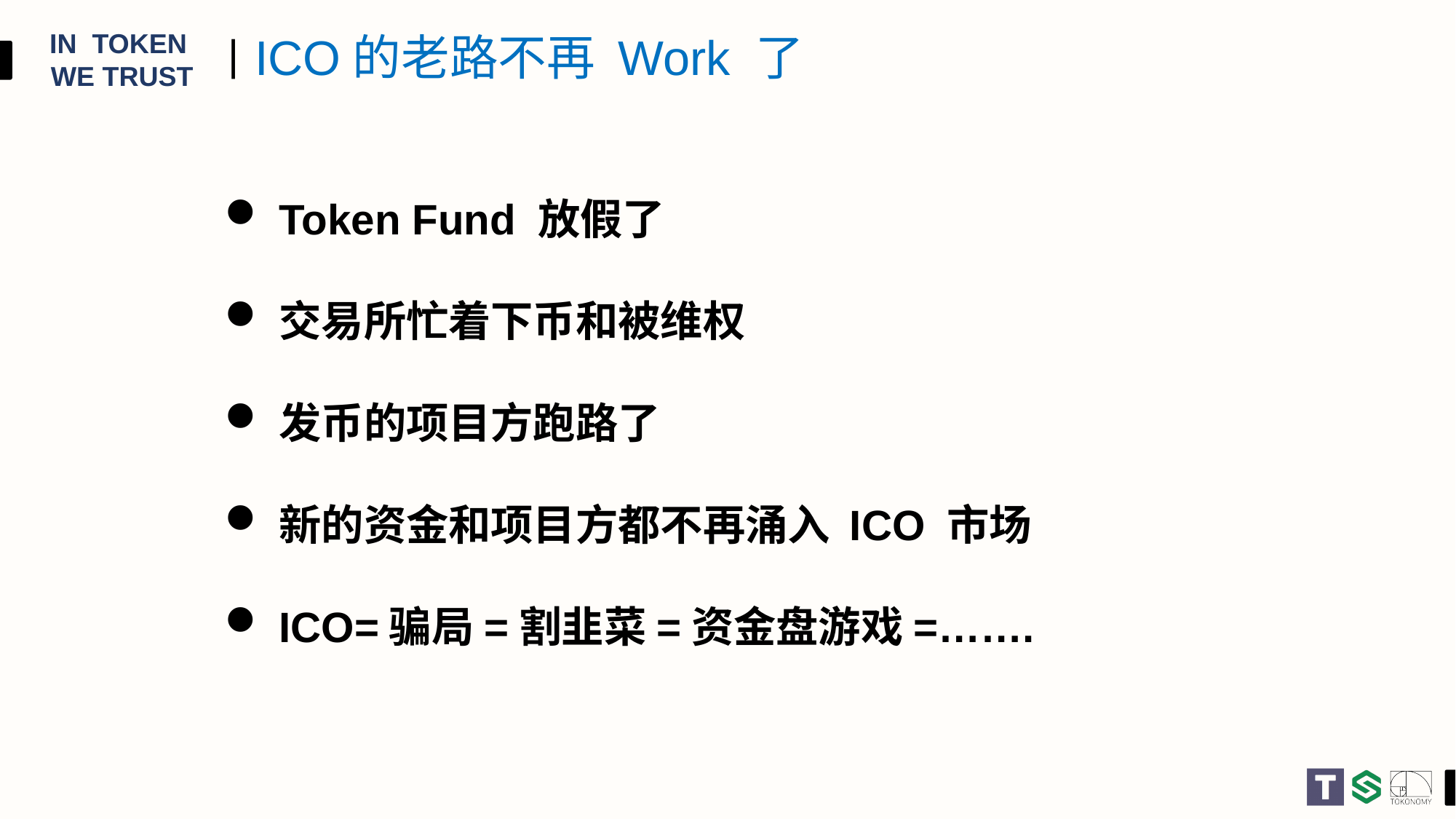

# ICO的老路不再 Work 了
Token Fund 放假了
交易所忙着下币和被维权
发币的项目方跑路了
新的资金和项目方都不再涌入 ICO 市场
ICO=骗局=割韭菜=资金盘游戏=…….